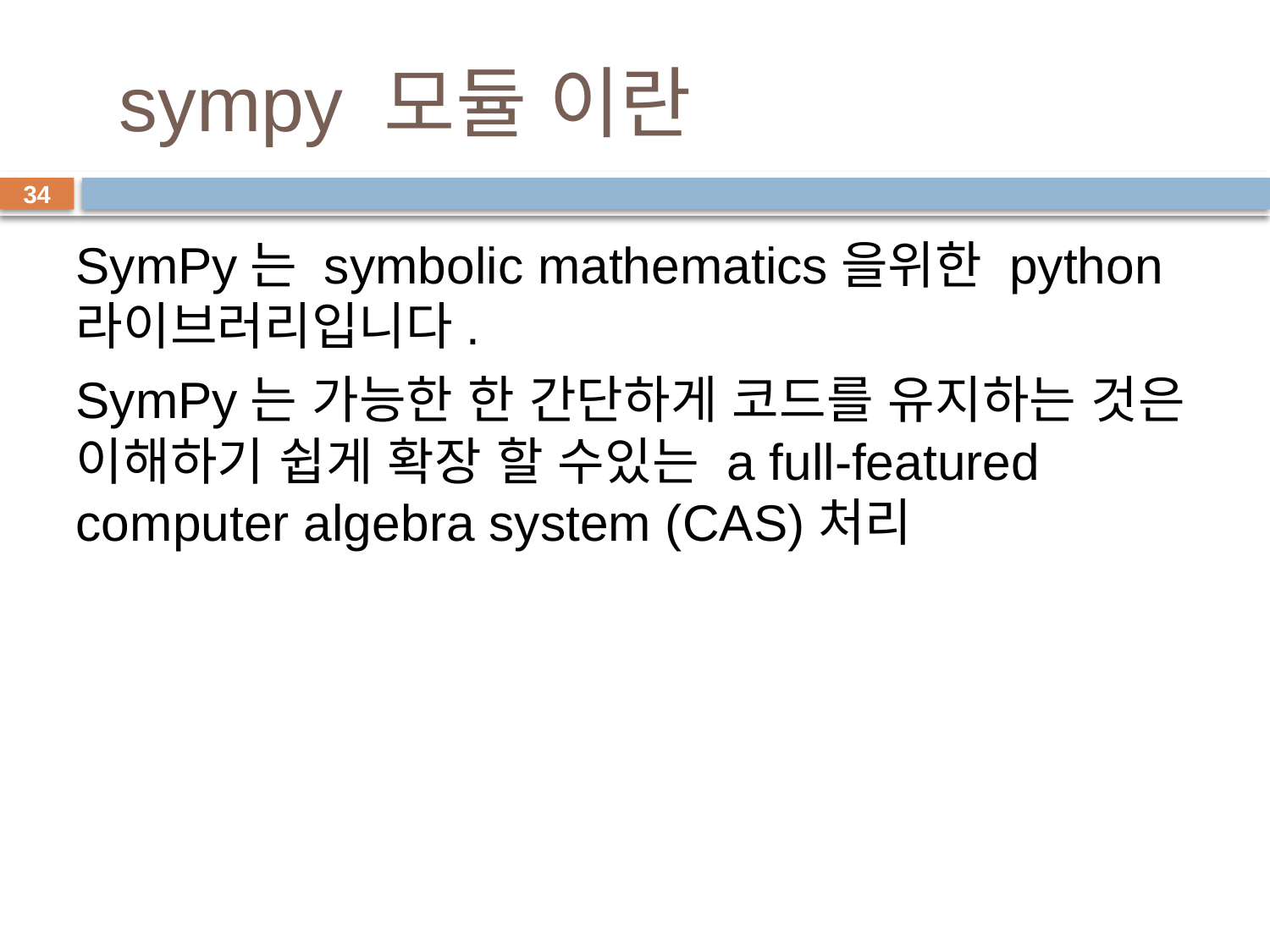

# sympy 모듈 이란
34
SymPy는 symbolic mathematics을위한 python 라이브러리입니다.
SymPy는 가능한 한 간단하게 코드를 유지하는 것은 이해하기 쉽게 확장 할 수있는 a full-featured computer algebra system (CAS)처리